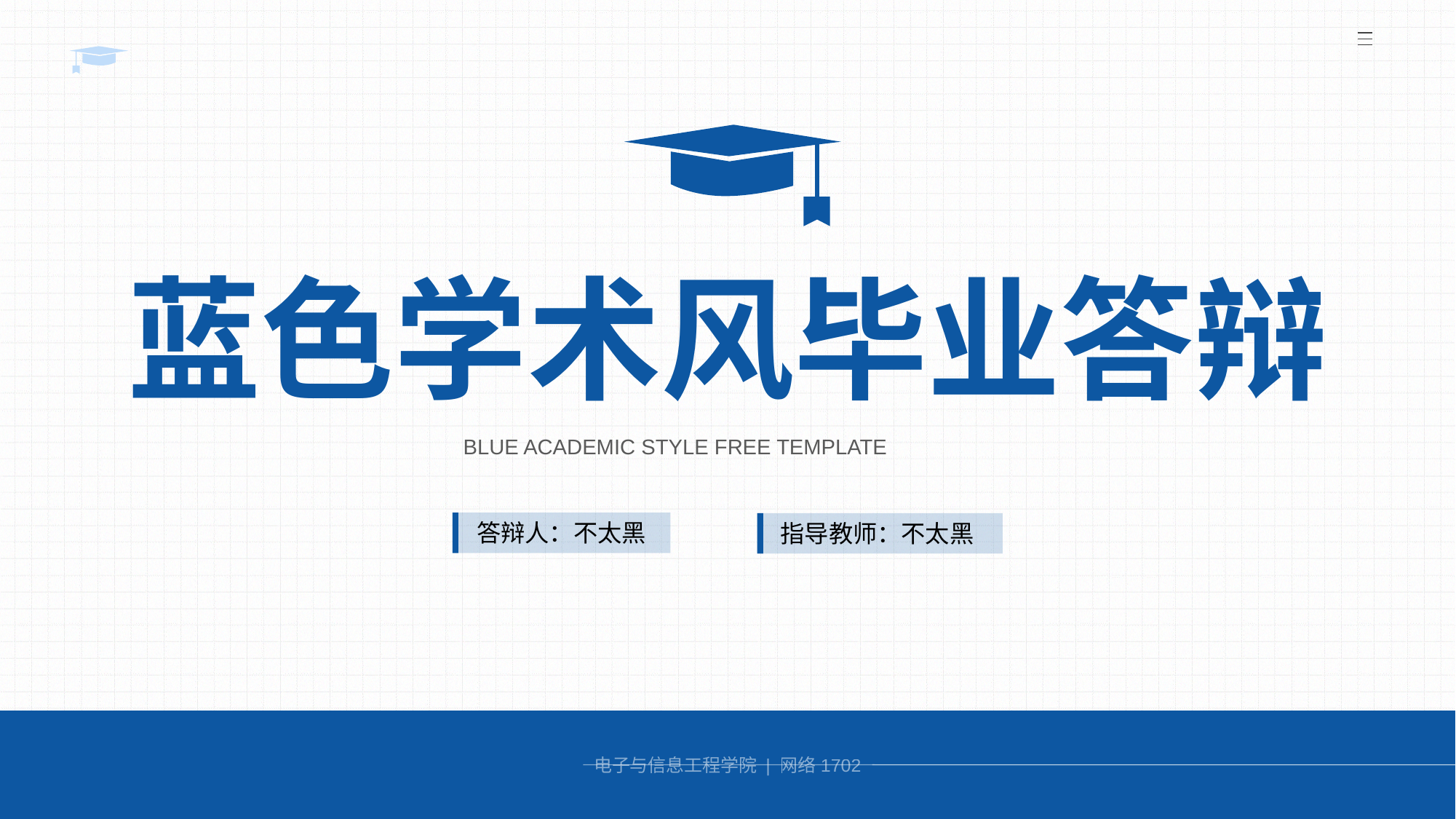

蓝色学术风毕业答辩
BLUE ACADEMIC STYLE FREE TEMPLATE

答辩人：不太黑

指导教师：不太黑

电子与信息工程学院 | 网络1702
1